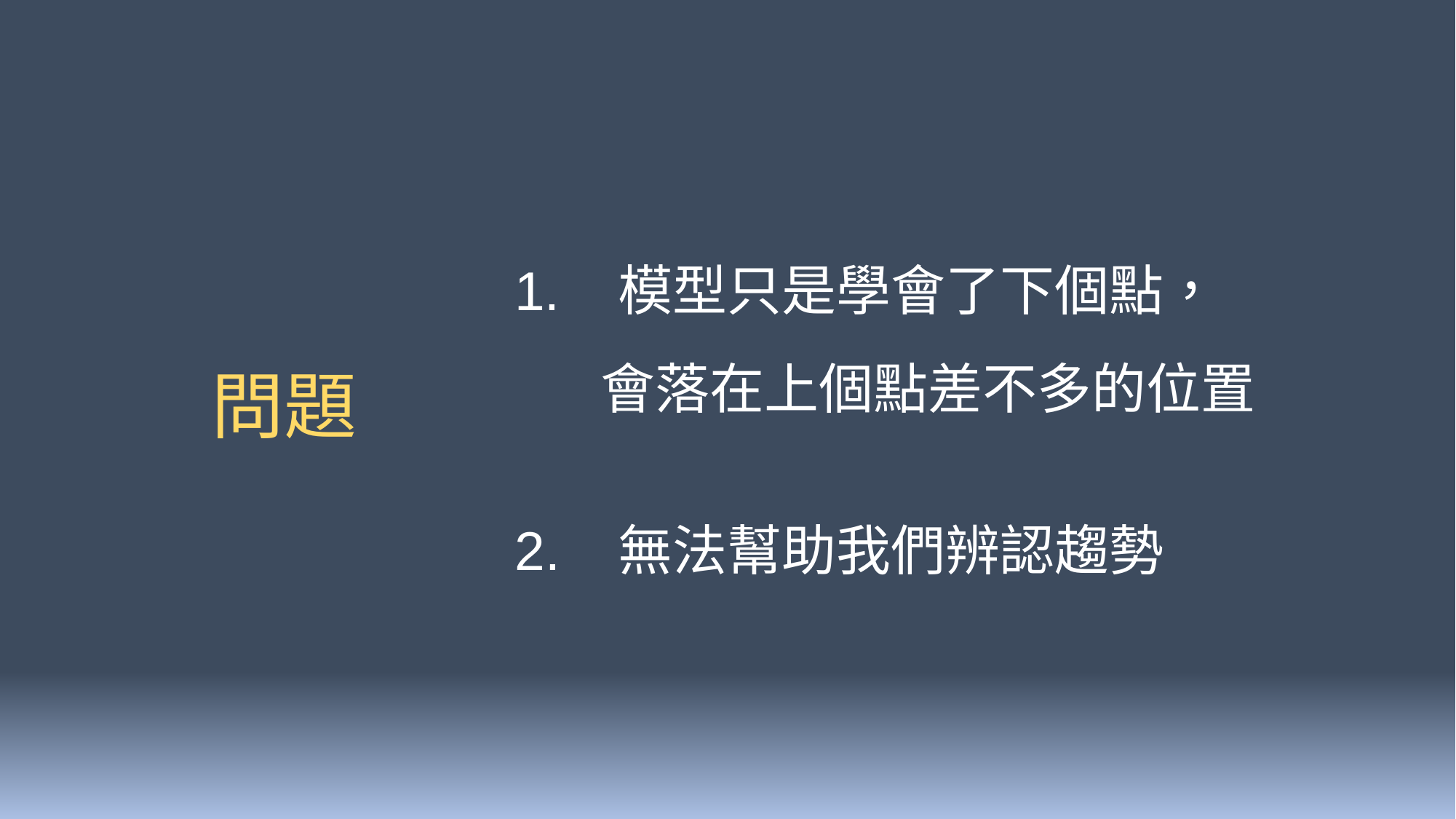

1.   模型只是學會了下個點，
      會落在上個點差不多的位置
問題
2.   無法幫助我們辨認趨勢